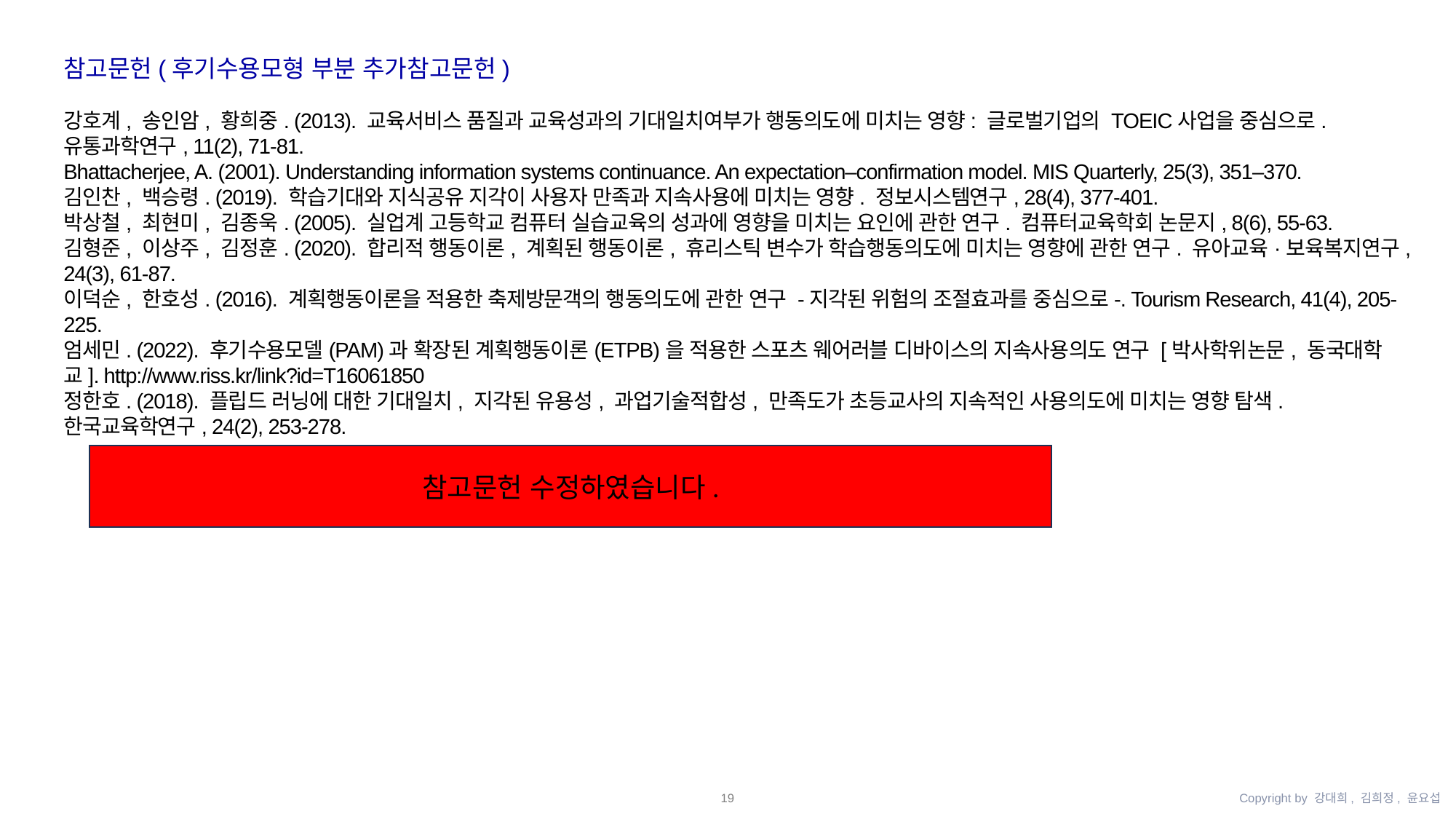

참고문헌(후기수용모형 부분 추가참고문헌)

강호계, 송인암, 황희중. (2013). 교육서비스 품질과 교육성과의 기대일치여부가 행동의도에 미치는 영향: 글로벌기업의 TOEIC사업을 중심으로. 유통과학연구, 11(2), 71-81.
Bhattacherjee, A. (2001). Understanding information systems continuance. An expectation–confirmation model. MIS Quarterly, 25(3), 351–370.
김인찬, 백승령. (2019). 학습기대와 지식공유 지각이 사용자 만족과 지속사용에 미치는 영향. 정보시스템연구, 28(4), 377-401.
박상철, 최현미, 김종욱. (2005). 실업계 고등학교 컴퓨터 실습교육의 성과에 영향을 미치는 요인에 관한 연구. 컴퓨터교육학회 논문지, 8(6), 55-63.
김형준, 이상주, 김정훈. (2020). 합리적 행동이론, 계획된 행동이론, 휴리스틱 변수가 학습행동의도에 미치는 영향에 관한 연구. 유아교육·보육복지연구, 24(3), 61-87.
이덕순, 한호성. (2016). 계획행동이론을 적용한 축제방문객의 행동의도에 관한 연구 -지각된 위험의 조절효과를 중심으로-. Tourism Research, 41(4), 205-225.
엄세민. (2022). 후기수용모델(PAM)과 확장된 계획행동이론(ETPB)을 적용한 스포츠 웨어러블 디바이스의 지속사용의도 연구 [박사학위논문, 동국대학교]. http://www.riss.kr/link?id=T16061850
정한호. (2018). 플립드 러닝에 대한 기대일치, 지각된 유용성, 과업기술적합성, 만족도가 초등교사의 지속적인 사용의도에 미치는 영향 탐색. 한국교육학연구, 24(2), 253-278.
참고문헌 수정하였습니다.